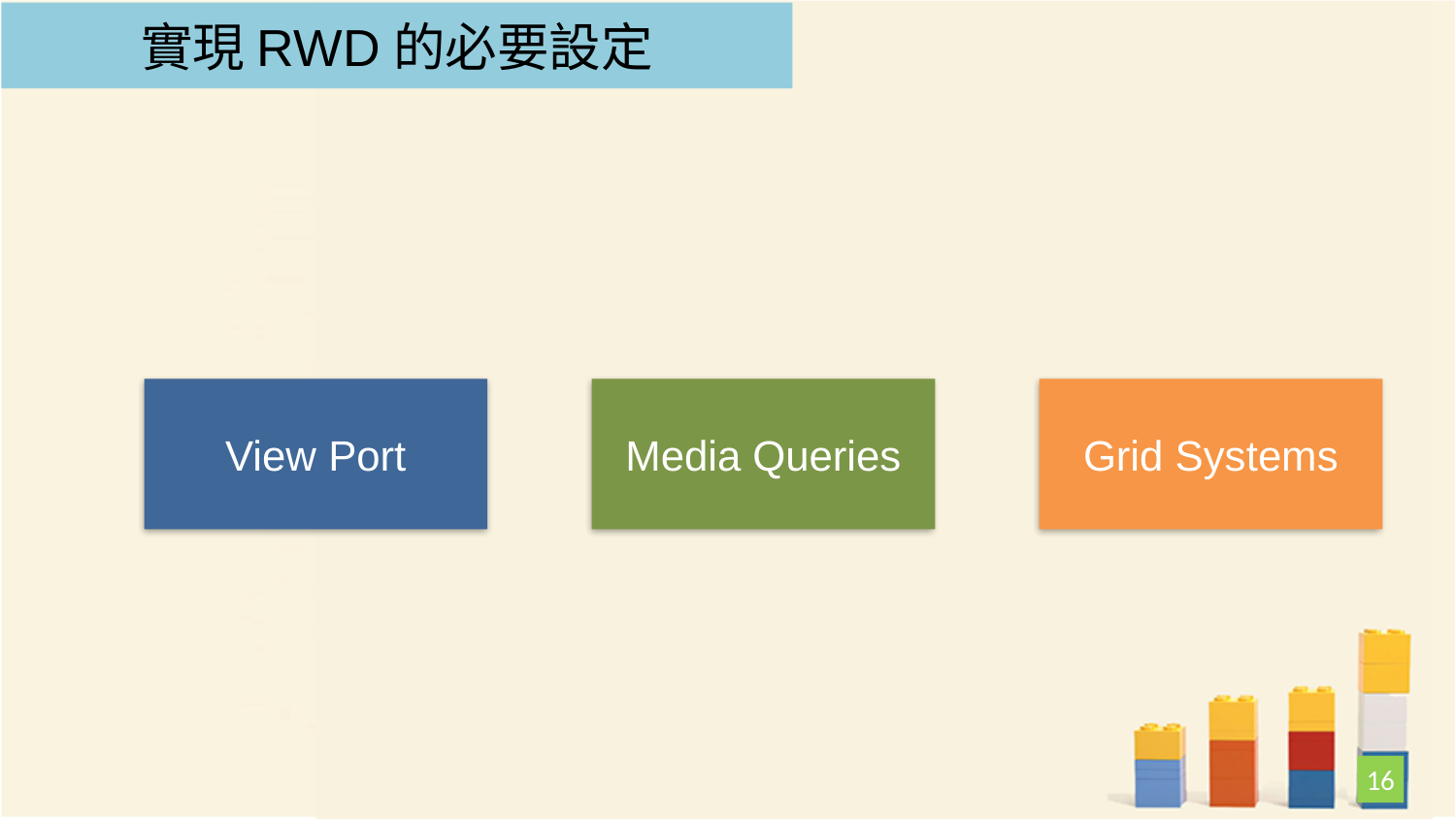

# 實現RWD的必要設定
View Port
Media Queries
Grid Systems
16